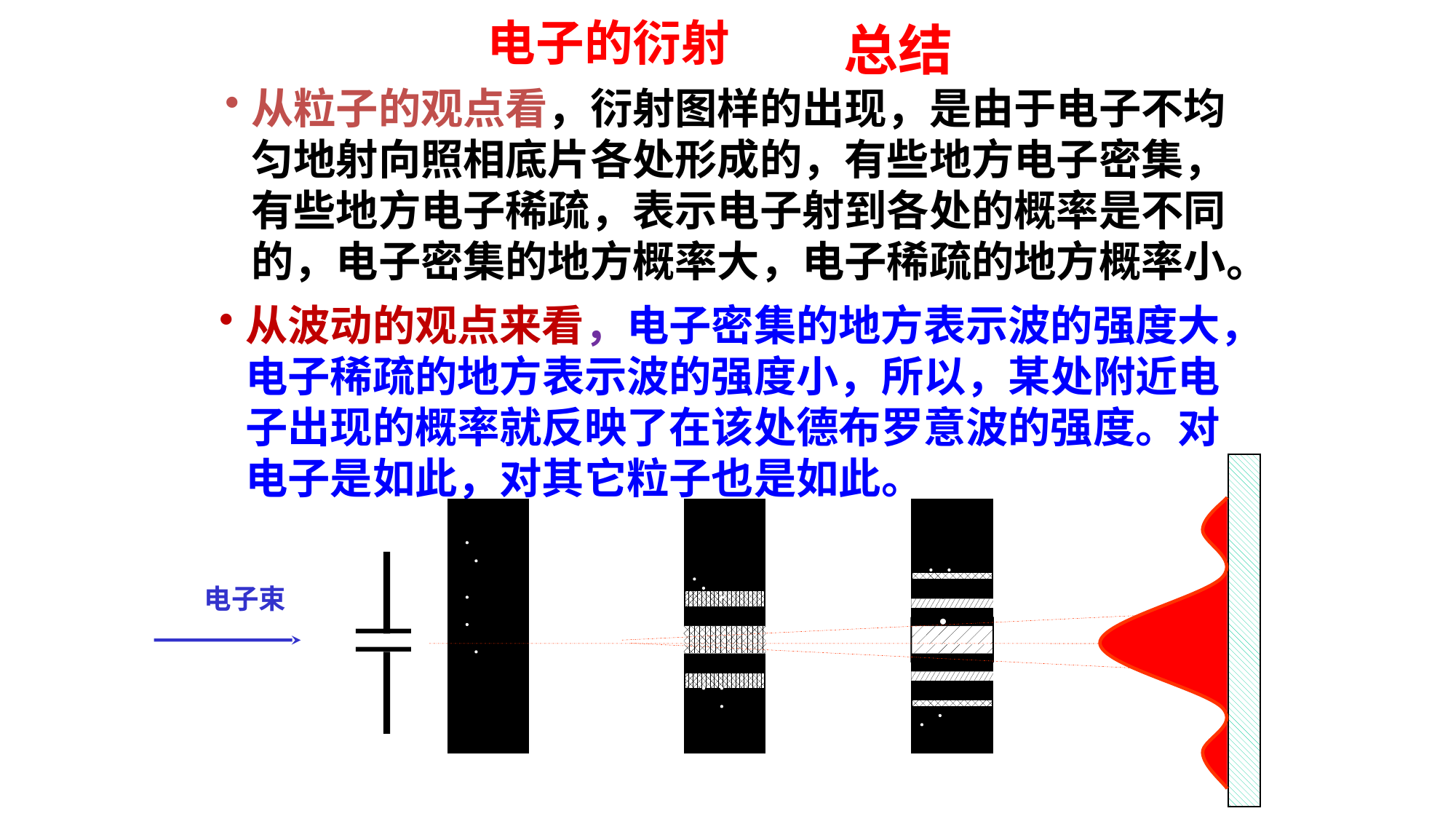

电子的衍射
总结
从粒子的观点看，衍射图样的出现，是由于电子不均匀地射向照相底片各处形成的，有些地方电子密集，有些地方电子稀疏，表示电子射到各处的概率是不同的，电子密集的地方概率大，电子稀疏的地方概率小。
从波动的观点来看，电子密集的地方表示波的强度大，电子稀疏的地方表示波的强度小，所以，某处附近电子出现的概率就反映了在该处德布罗意波的强度。对电子是如此，对其它粒子也是如此。

电子束